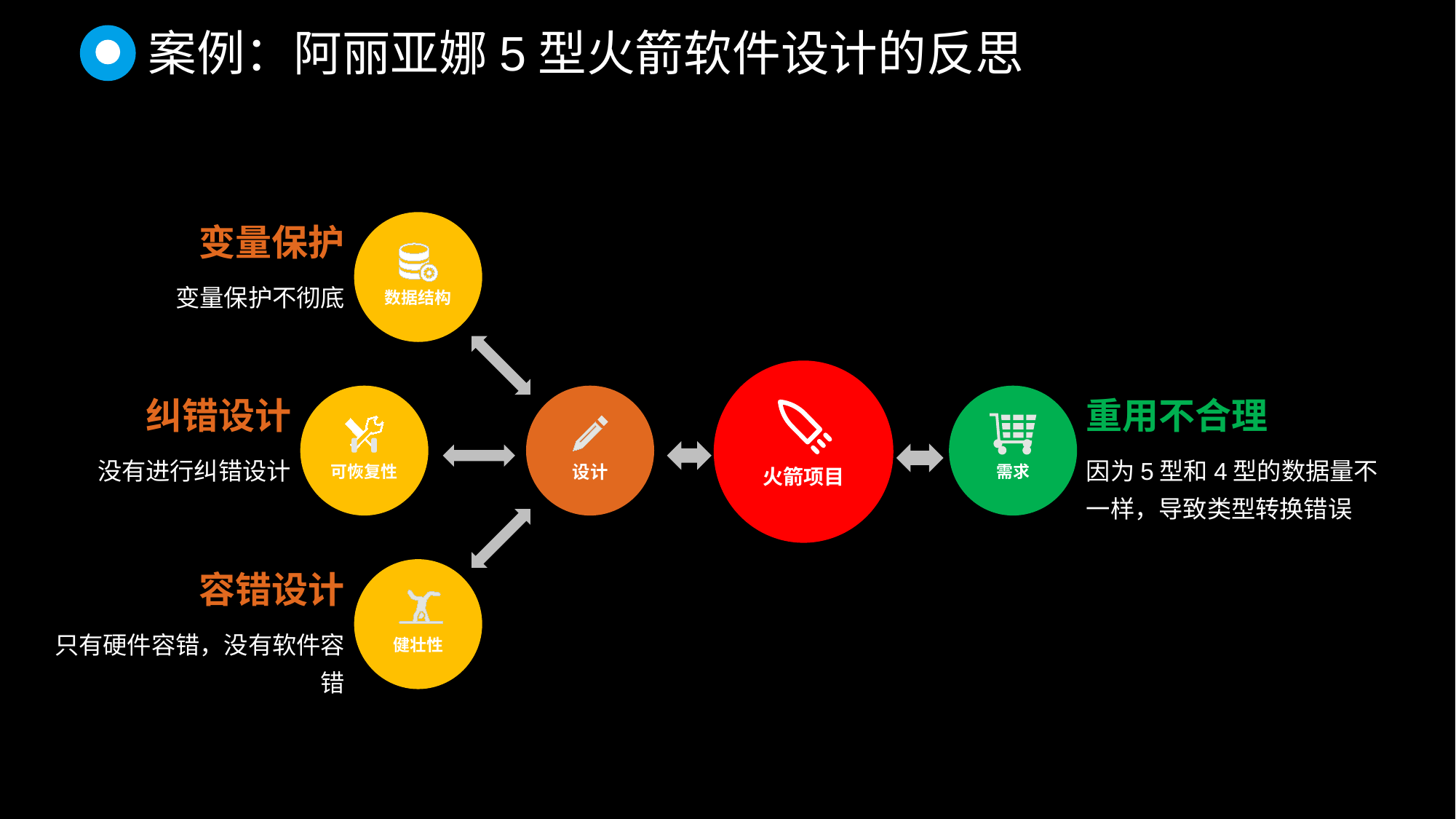

案例：阿丽亚娜5型火箭软件设计的反思

变量保护

变量保护不彻底
数据结构

火箭项目

纠错设计
重用不合理

没有进行纠错设计
因为5型和4型的数据量不一样，导致类型转换错误

可恢复性
设计
需求

容错设计

只有硬件容错，没有软件容错
健壮性